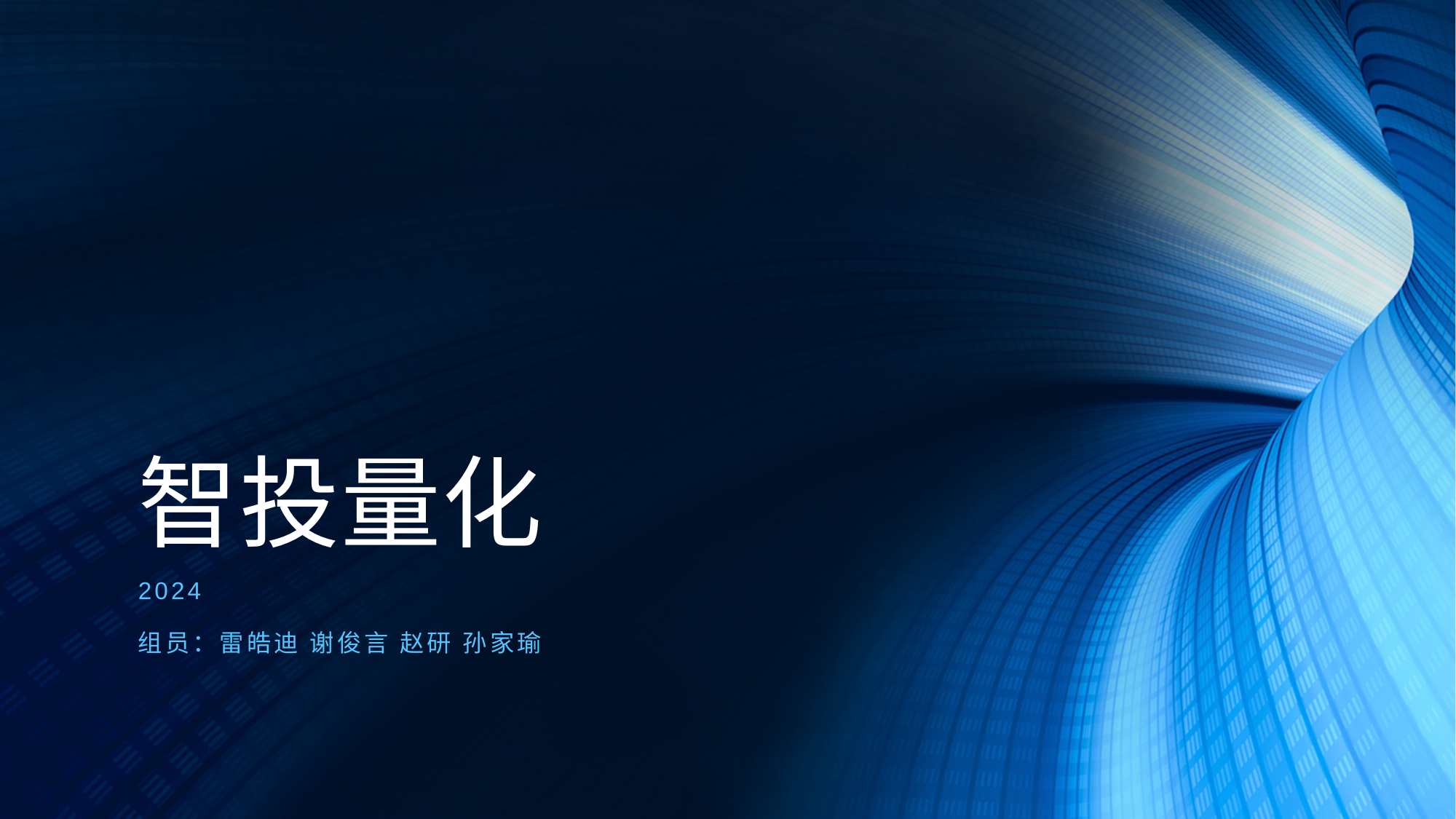

# 智投量化
2024

组员：雷皓迪 谢俊言 赵研 孙家瑜